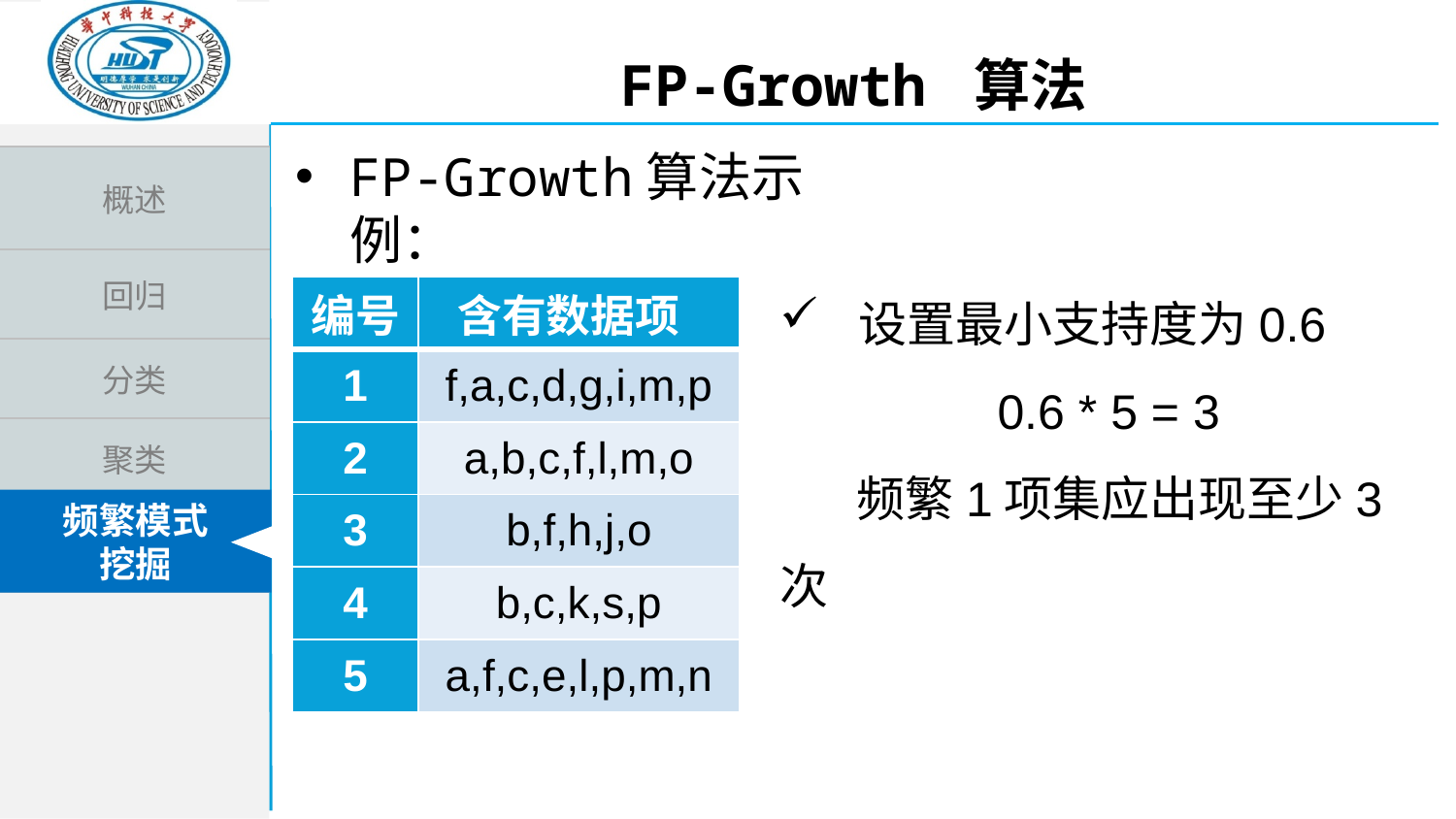

FP-Growth 算法
FP-Growth算法示例：
  设置最小支持度为0.6
                0.6 * 5 = 3
      频繁1项集应出现至少3次
| 编号 | 含有数据项 |
| --- | --- |
| 1 | f,a,c,d,g,i,m,p |
| 2 | a,b,c,f,l,m,o |
| 3 | b,f,h,j,o |
| 4 | b,c,k,s,p |
| 5 | a,f,c,e,l,p,m,n |